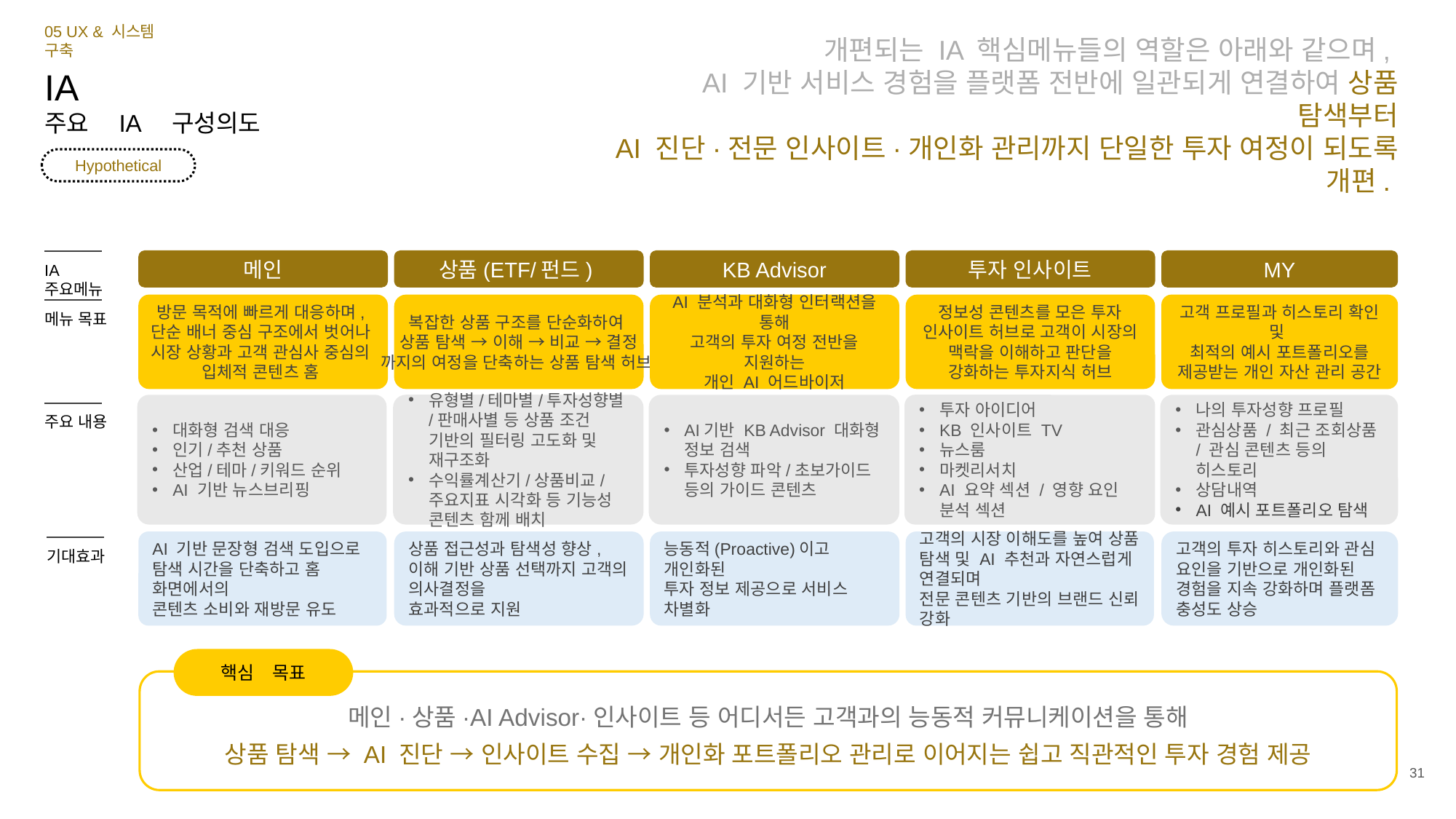

05 UX & 시스템 구축
개편되는 IA 핵심메뉴들의 역할은 아래와 같으며,
AI 기반 서비스 경험을 플랫폼 전반에 일관되게 연결하여 상품 탐색부터
 AI 진단·전문 인사이트·개인화 관리까지 단일한 투자 여정이 되도록 개편.
IA
주요　IA　구성의도
Hypothetical
메인
방문 목적에 빠르게 대응하며,
단순 배너 중심 구조에서 벗어나
시장 상황과 고객 관심사 중심의
입체적 콘텐츠 홈
대화형 검색 대응
인기/추천 상품
산업/테마/키워드 순위
AI 기반 뉴스브리핑
AI 기반 문장형 검색 도입으로
탐색 시간을 단축하고 홈 화면에서의
콘텐츠 소비와 재방문 유도
상품(ETF/펀드)
복잡한 상품 구조를 단순화하여
상품 탐색 → 이해 → 비교 → 결정
까지의 여정을 단축하는 상품 탐색 허브
유형별/테마별/투자성향별/판매사별 등 상품 조건 기반의 필터링 고도화 및 재구조화
수익률계산기/상품비교/주요지표 시각화 등 기능성 콘텐츠 함께 배치
상품 접근성과 탐색성 향상, 이해 기반 상품 선택까지 고객의 의사결정을
효과적으로 지원
KB Advisor
AI 분석과 대화형 인터랙션을 통해
고객의 투자 여정 전반을 지원하는
개인 AI 어드바이저
AI기반 KB Advisor 대화형 정보 검색
투자성향 파악/초보가이드 등의 가이드 콘텐츠
능동적(Proactive)이고 개인화된
투자 정보 제공으로 서비스 차별화
투자 인사이트
정보성 콘텐츠를 모은 투자 인사이트 허브로 고객이 시장의 맥락을 이해하고 판단을 강화하는 투자지식 허브
투자 아이디어
KB 인사이트 TV
뉴스룸
마켓리서치
AI 요약 섹션 / 영향 요인 분석 섹션
고객의 시장 이해도를 높여 상품 탐색 및 AI 추천과 자연스럽게 연결되며
전문 콘텐츠 기반의 브랜드 신뢰 강화
MY
고객 프로필과 히스토리 확인 및
최적의 예시 포트폴리오를 제공받는 개인 자산 관리 공간
나의 투자성향 프로필
관심상품 / 최근 조회상품 / 관심 콘텐츠 등의 히스토리
상담내역
AI 예시 포트폴리오 탐색
고객의 투자 히스토리와 관심 요인을 기반으로 개인화된 경험을 지속 강화하며 플랫폼 충성도 상승
IA 주요메뉴
메뉴 목표
주요 내용
기대효과
핵심　목표

메인·상품·AI Advisor·인사이트 등 어디서든 고객과의 능동적 커뮤니케이션을 통해
상품 탐색 → AI 진단 → 인사이트 수집 → 개인화 포트폴리오 관리로 이어지는 쉽고 직관적인 투자 경험 제공
31